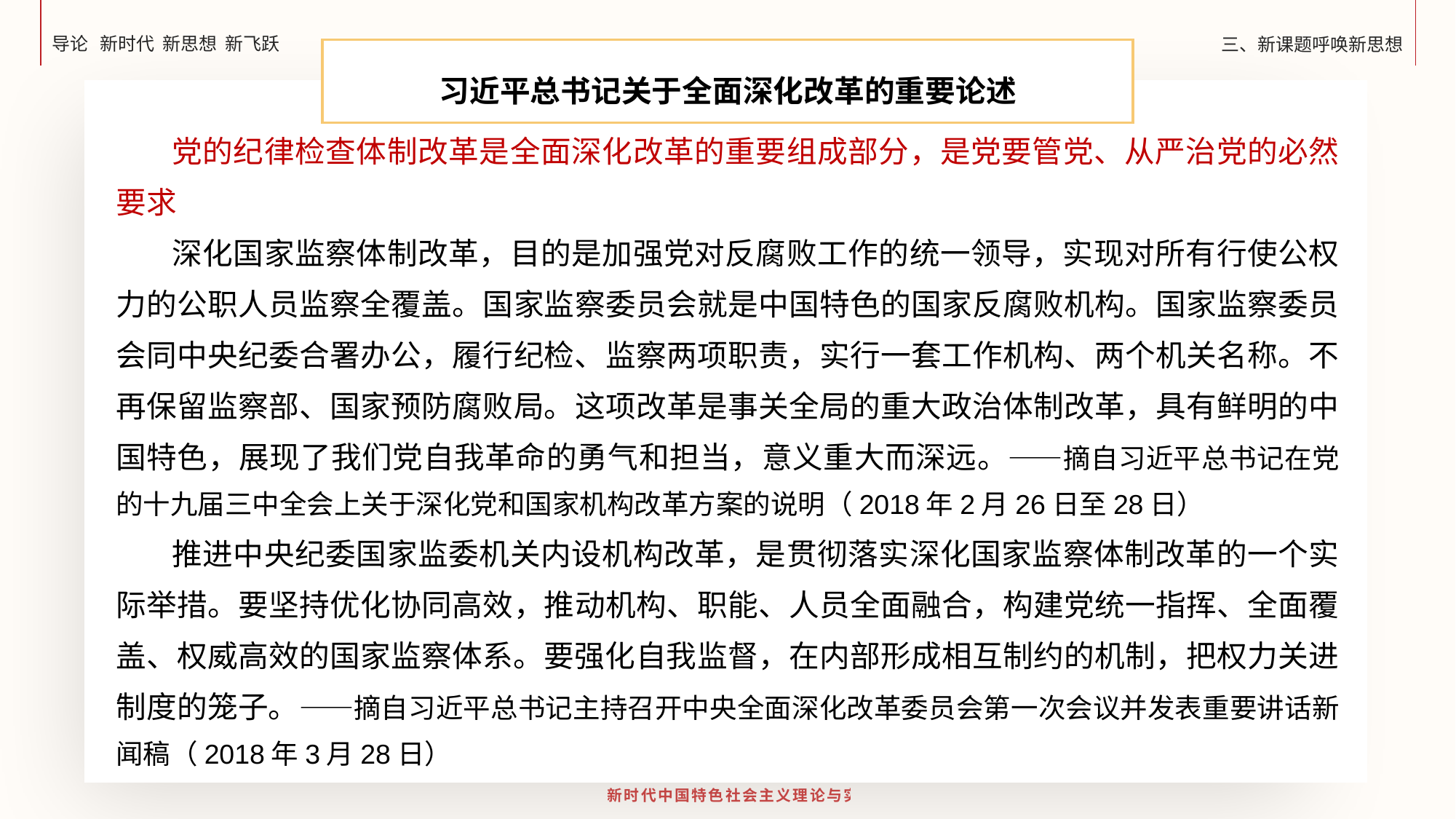

习近平总书记关于全面深化改革的重要论述

党的纪律检查体制改革是全面深化改革的重要组成部分，是党要管党、从严治党的必然要求
深化国家监察体制改革，目的是加强党对反腐败工作的统一领导，实现对所有行使公权力的公职人员监察全覆盖。国家监察委员会就是中国特色的国家反腐败机构。国家监察委员会同中央纪委合署办公，履行纪检、监察两项职责，实行一套工作机构、两个机关名称。不再保留监察部、国家预防腐败局。这项改革是事关全局的重大政治体制改革，具有鲜明的中国特色，展现了我们党自我革命的勇气和担当，意义重大而深远。——摘自习近平总书记在党的十九届三中全会上关于深化党和国家机构改革方案的说明（2018年2月26日至28日）
推进中央纪委国家监委机关内设机构改革，是贯彻落实深化国家监察体制改革的一个实际举措。要坚持优化协同高效，推动机构、职能、人员全面融合，构建党统一指挥、全面覆盖、权威高效的国家监察体系。要强化自我监督，在内部形成相互制约的机制，把权力关进制度的笼子。——摘自习近平总书记主持召开中央全面深化改革委员会第一次会议并发表重要讲话新闻稿（2018年3月28日）